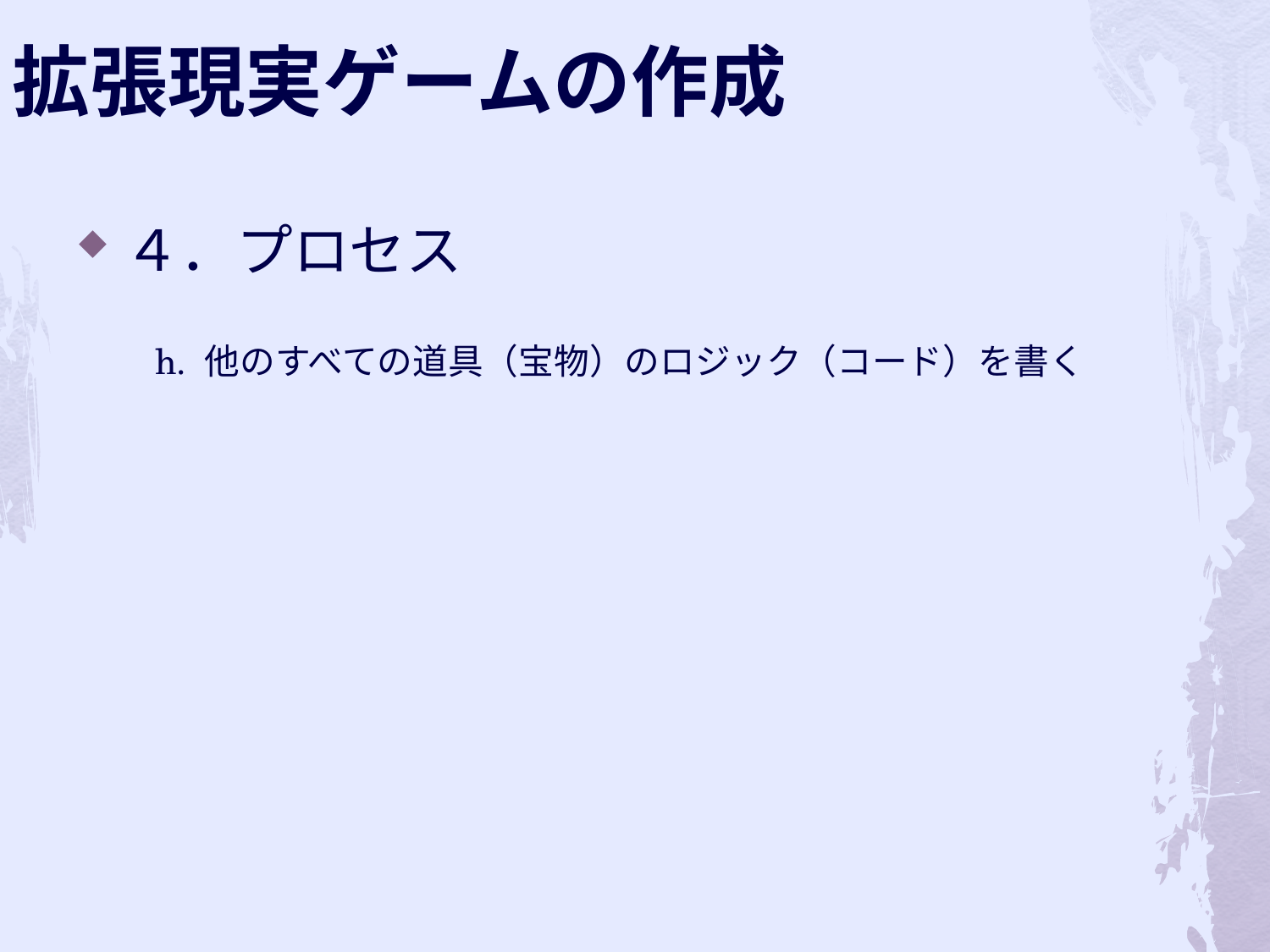

拡張現実ゲームの作成
４．プロセス

　　h. 他のすべての道具（宝物）のロジック（コード）を書く